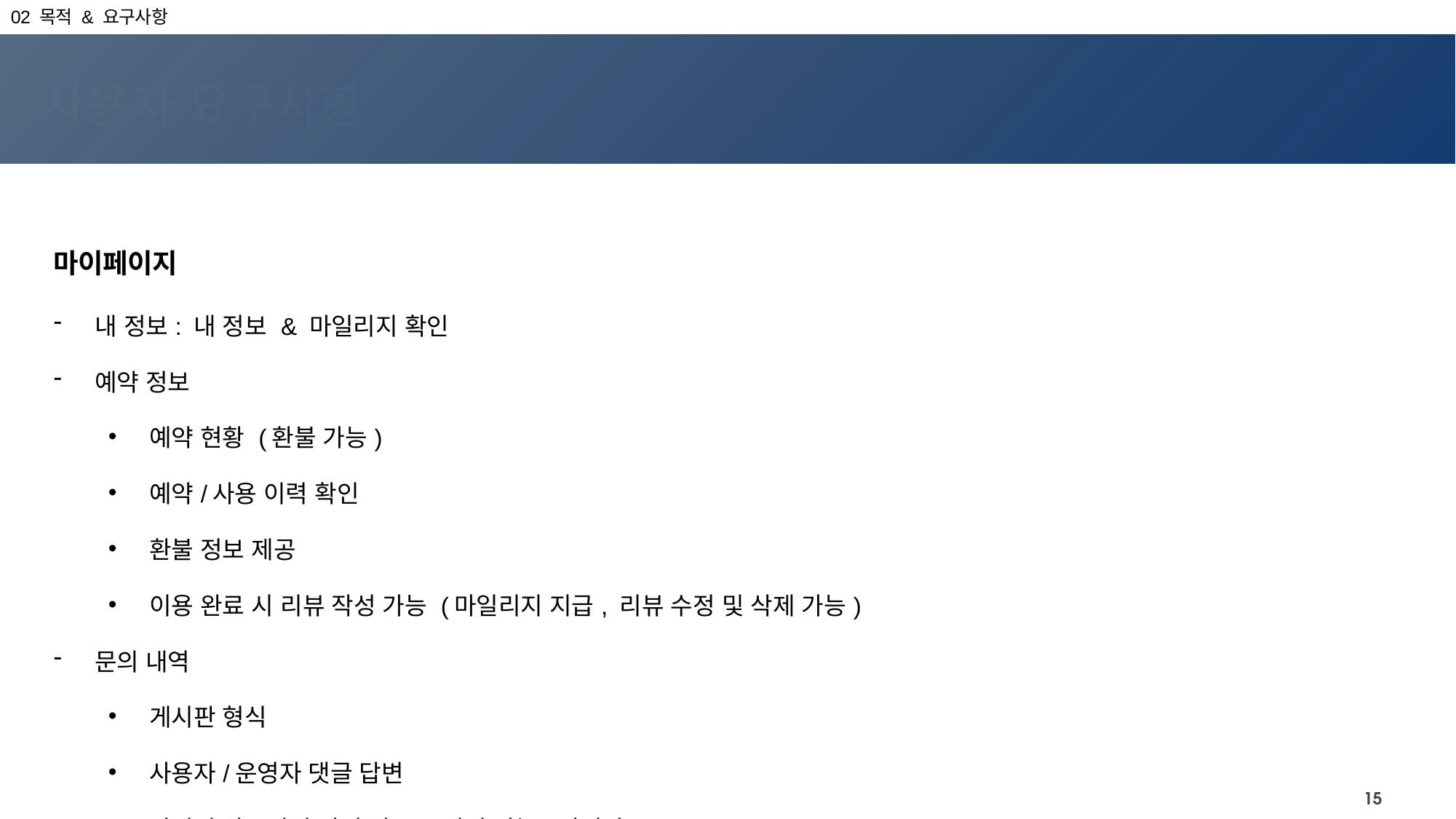

02 목적 & 요구사항

사용자 요구사항
| 마이페이지 |  |
| --- | --- |
| 내 정보: 내 정보 & 마일리지 확인 예약 정보 예약 현황 (환불 가능) 예약/사용 이력 확인 환불 정보 제공 이용 완료 시 리뷰 작성 가능 (마일리지 지급, 리뷰 수정 및 삭제 가능) 문의 내역 게시판 형식 사용자/운영자 댓글 답변 답변이 완료되면 답변 완료로 변경 가능(관리자) 회원정보수정 & 회원탈퇴 |  |